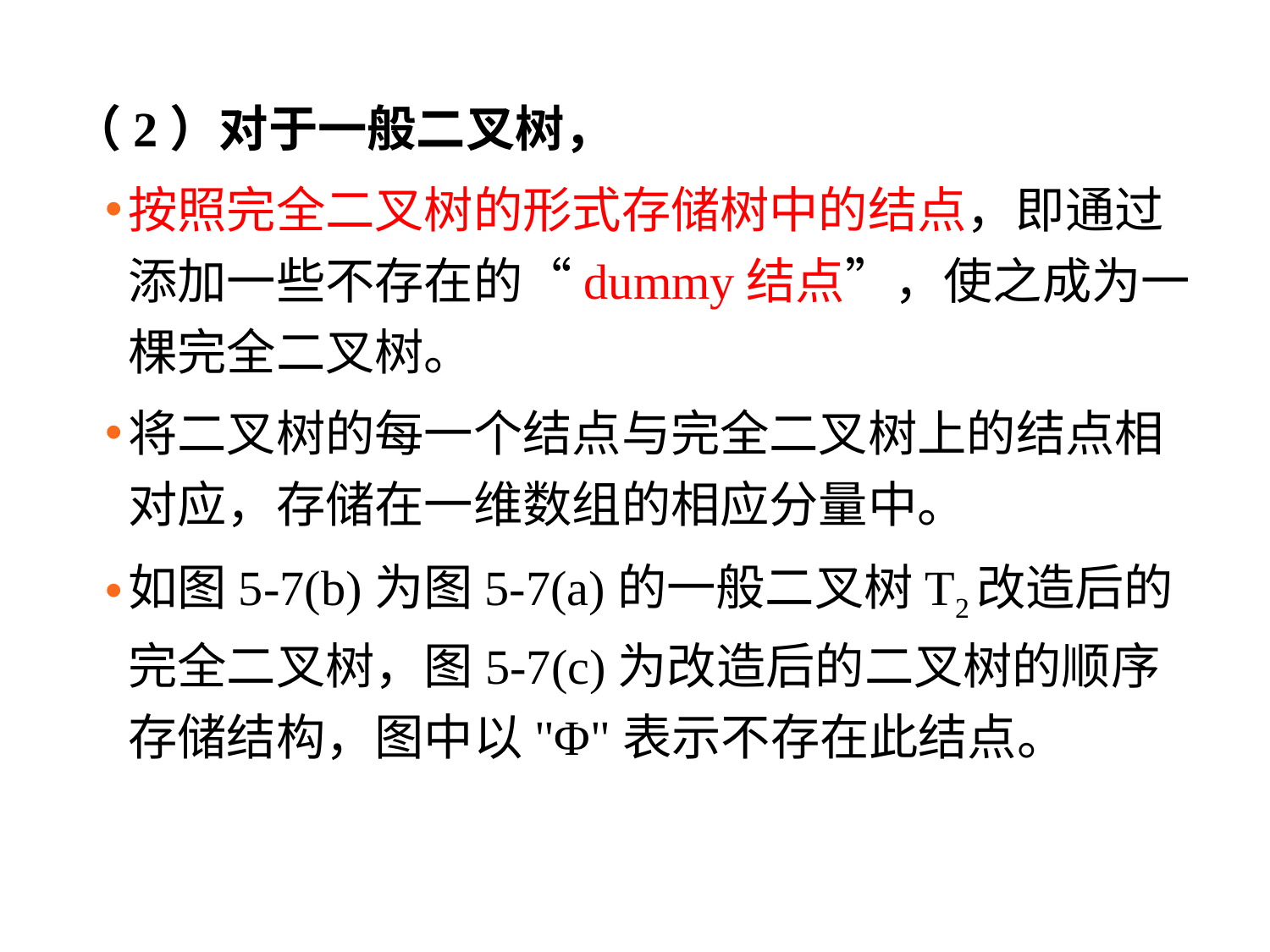

（2）对于一般二叉树，
按照完全二叉树的形式存储树中的结点，即通过添加一些不存在的“dummy结点”，使之成为一棵完全二叉树。
将二叉树的每一个结点与完全二叉树上的结点相对应，存储在一维数组的相应分量中。
如图5-7(b)为图5-7(a)的一般二叉树T2改造后的完全二叉树，图5-7(c)为改造后的二叉树的顺序存储结构，图中以"Φ"表示不存在此结点。